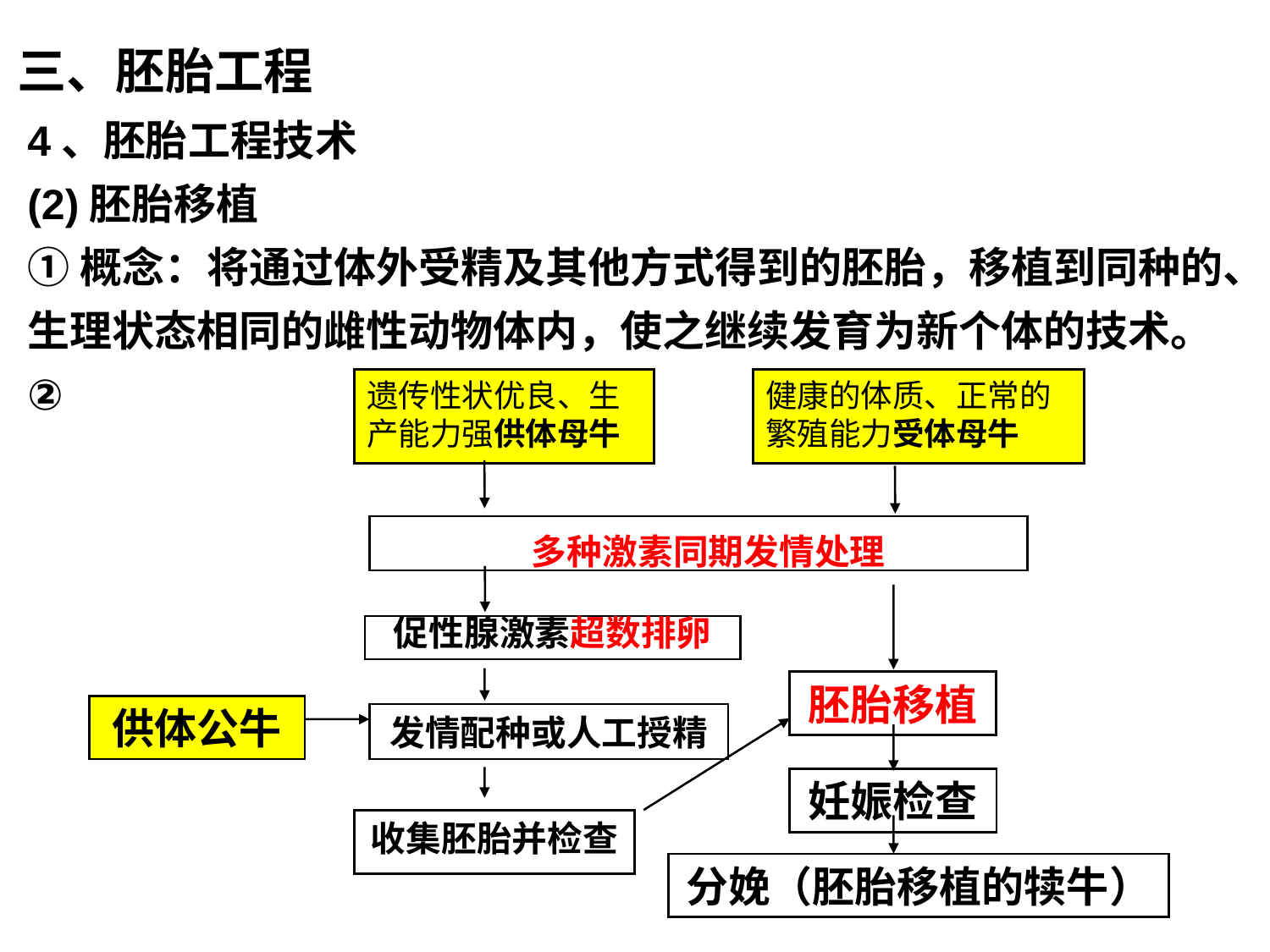

三、胚胎工程
4、胚胎工程技术
(2)胚胎移植
①概念：将通过体外受精及其他方式得到的胚胎，移植到同种的、生理状态相同的雌性动物体内，使之继续发育为新个体的技术。
②
遗传性状优良、生产能力强供体母牛
健康的体质、正常的繁殖能力受体母牛

 多种激素同期发情处理

促性腺激素超数排卵

胚胎移植
发情配种或人工授精

妊娠检查
收集胚胎并检查

分娩（胚胎移植的犊牛）
供体公牛